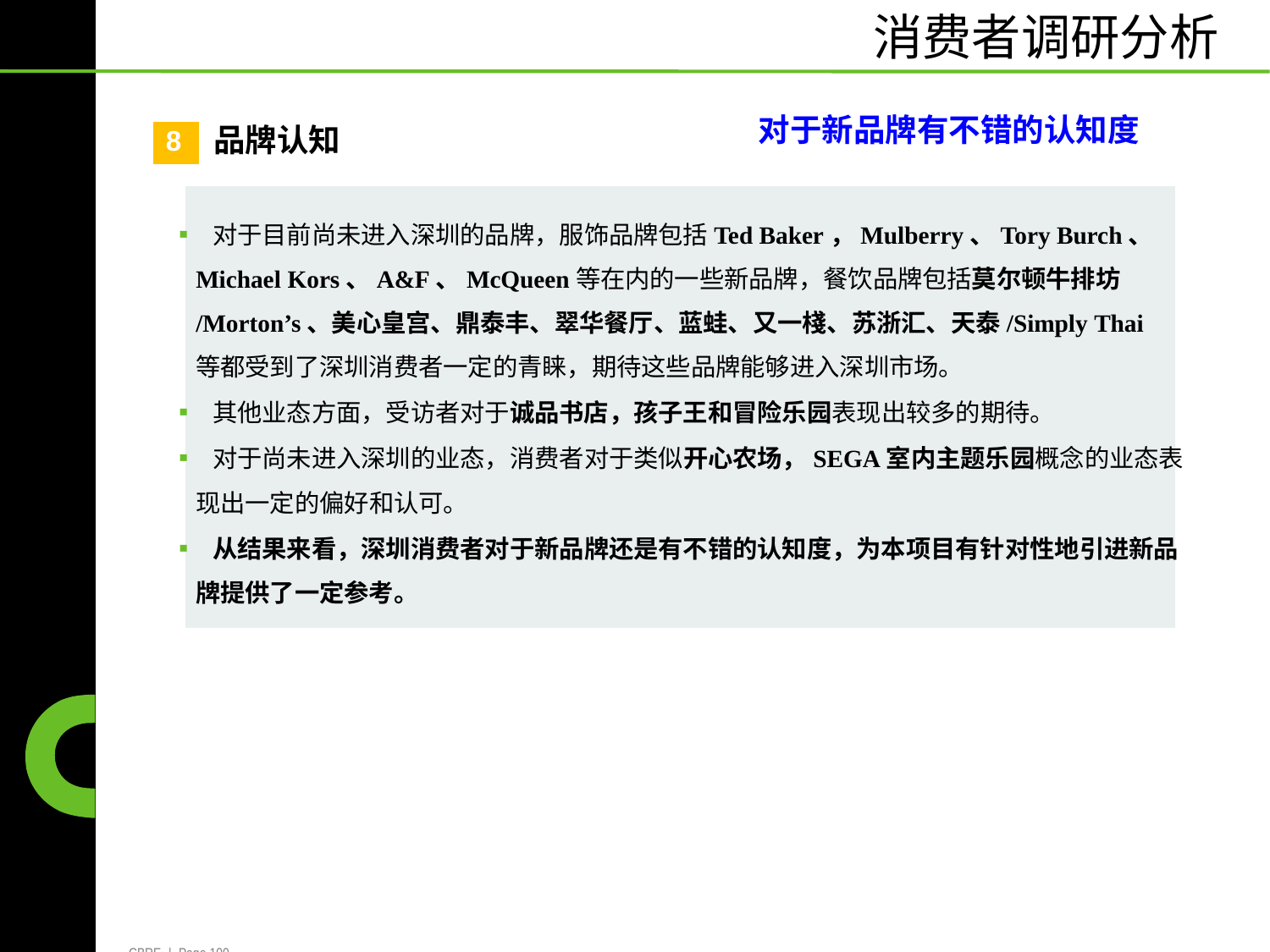

消费者调研分析

对于新品牌有不错的认知度
品牌认知

8

	▪  对于目前尚未进入深圳的品牌，服饰品牌包括Ted Baker，Mulberry、Tory Burch、
		Michael Kors、A&F、McQueen等在内的一些新品牌，餐饮品牌包括莫尔顿牛排坊
		/Morton’s、美心皇宫、鼎泰丰、翠华餐厅、蓝蛙、又一棧、苏浙汇、天泰/Simply Thai
		等都受到了深圳消费者一定的青睐，期待这些品牌能够进入深圳市场。
	▪  其他业态方面，受访者对于诚品书店，孩子王和冒险乐园表现出较多的期待。
	▪  对于尚未进入深圳的业态，消费者对于类似开心农场，SEGA室内主题乐园概念的业态表
		现出一定的偏好和认可。
	▪  从结果来看，深圳消费者对于新品牌还是有不错的认知度，为本项目有针对性地引进新品
		牌提供了一定参考。

CBRE  |  Page 100